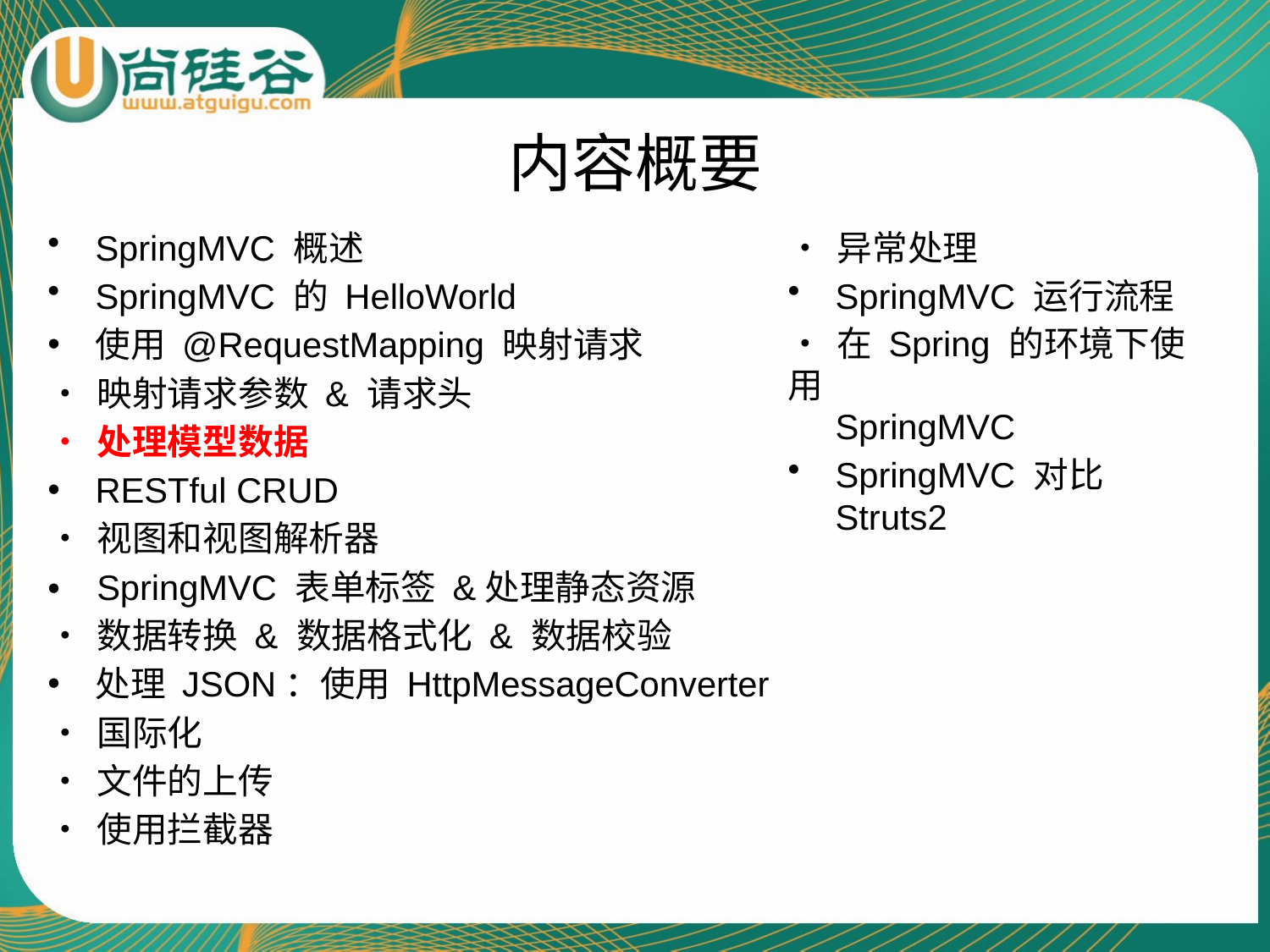

# 内容概要
SpringMVC 概述
SpringMVC 的 HelloWorld
使用 @RequestMapping 映射请求
•	映射请求参数 & 请求头
•	处理模型数据
RESTful CRUD
•	视图和视图解析器
•	SpringMVC 表单标签 &处理静态资源
•	数据转换 & 数据格式化 & 数据校验
处理 JSON：使用 HttpMessageConverter
•	国际化
•	文件的上传
•	使用拦截器
•	异常处理
SpringMVC 运行流程
•	在 Spring 的环境下使用
SpringMVC
SpringMVC 对比 Struts2